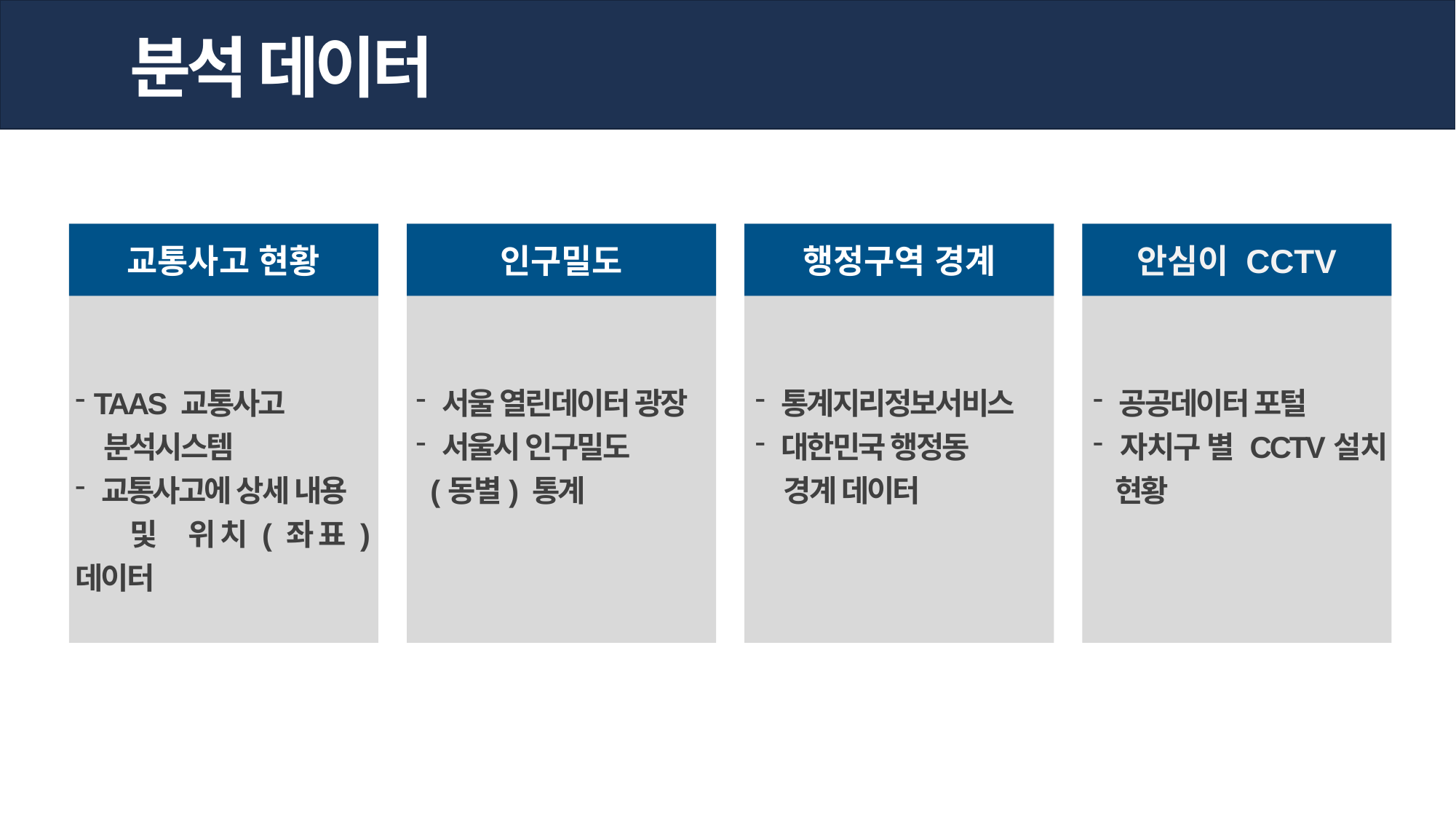

분석 데이터
교통사고 현황
인구밀도
행정구역 경계
안심이 CCTV

 TAAS 교통사고
   분석시스템
 교통사고에 상세 내용
   및  위치(좌표) 데이터

 서울 열린데이터 광장
 서울시 인구밀도
  (동별) 통계
 통계지리정보서비스
 대한민국 행정동
   경계 데이터
 공공데이터 포털
 자치구 별 CCTV설치
  현황